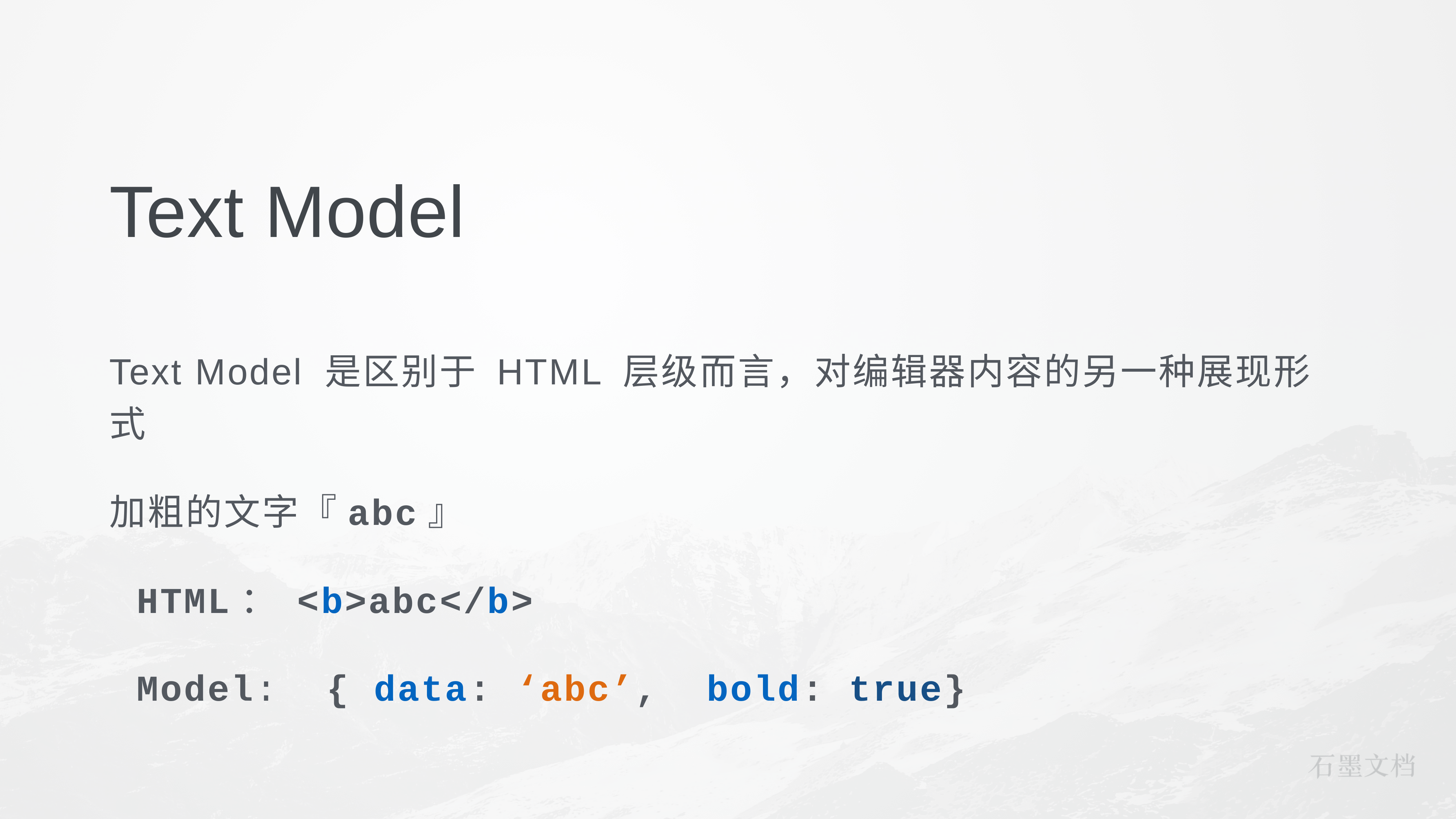

# Text Model
Text Model 是区别于 HTML 层级而言，对编辑器内容的另一种展现形式
加粗的文字『abc』
HTML： <b>abc</b>
Model:  { data: ‘abc’,  bold: true}